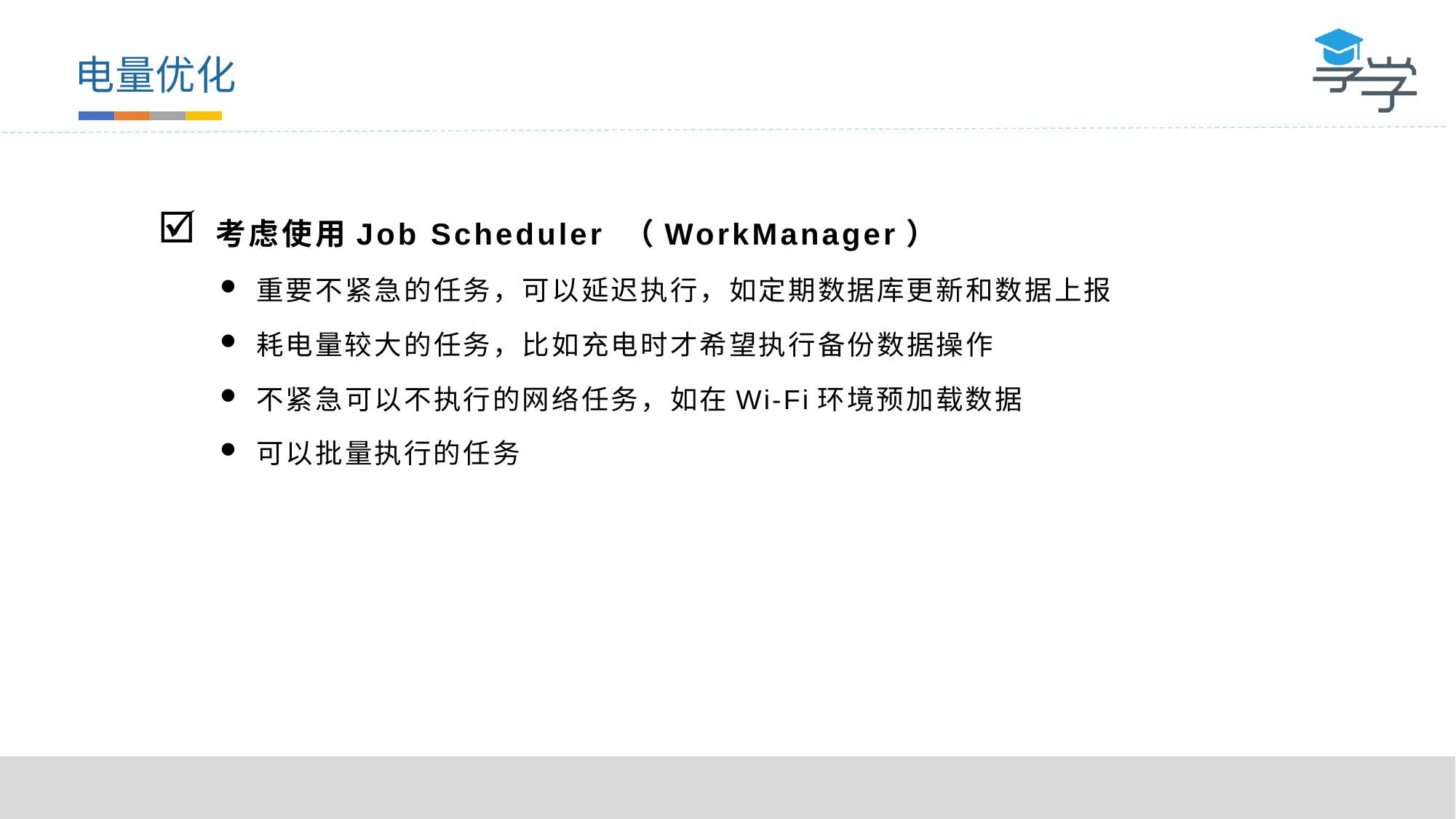

电量优化

考虑使用Job Scheduler （WorkManager）
重要不紧急的任务，可以延迟执行，如定期数据库更新和数据上报
耗电量较大的任务，比如充电时才希望执行备份数据操作
不紧急可以不执行的网络任务，如在Wi-Fi环境预加载数据
可以批量执行的任务